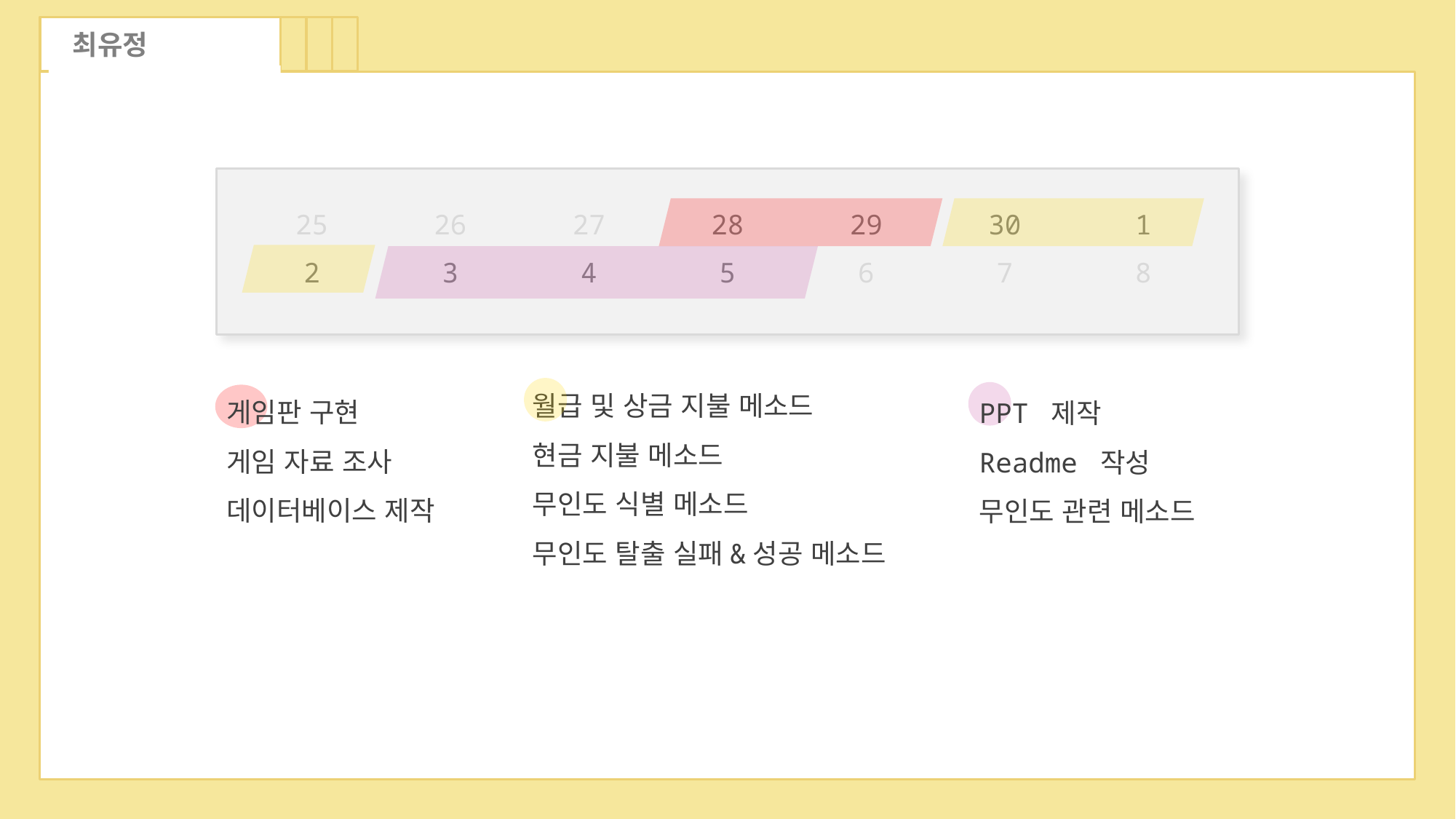

최유정

| 25 | 26 | 27 | 28 | 29 | 30 | 1 |
| --- | --- | --- | --- | --- | --- | --- |
| 2 | 3 | 4 | 5 | 6 | 7 | 8 |

월급 및 상금 지불 메소드
현금 지불 메소드
무인도 식별 메소드
무인도 탈출 실패&성공 메소드

게임판 구현
게임 자료 조사
데이터베이스 제작

PPT 제작
Readme 작성
무인도 관련 메소드